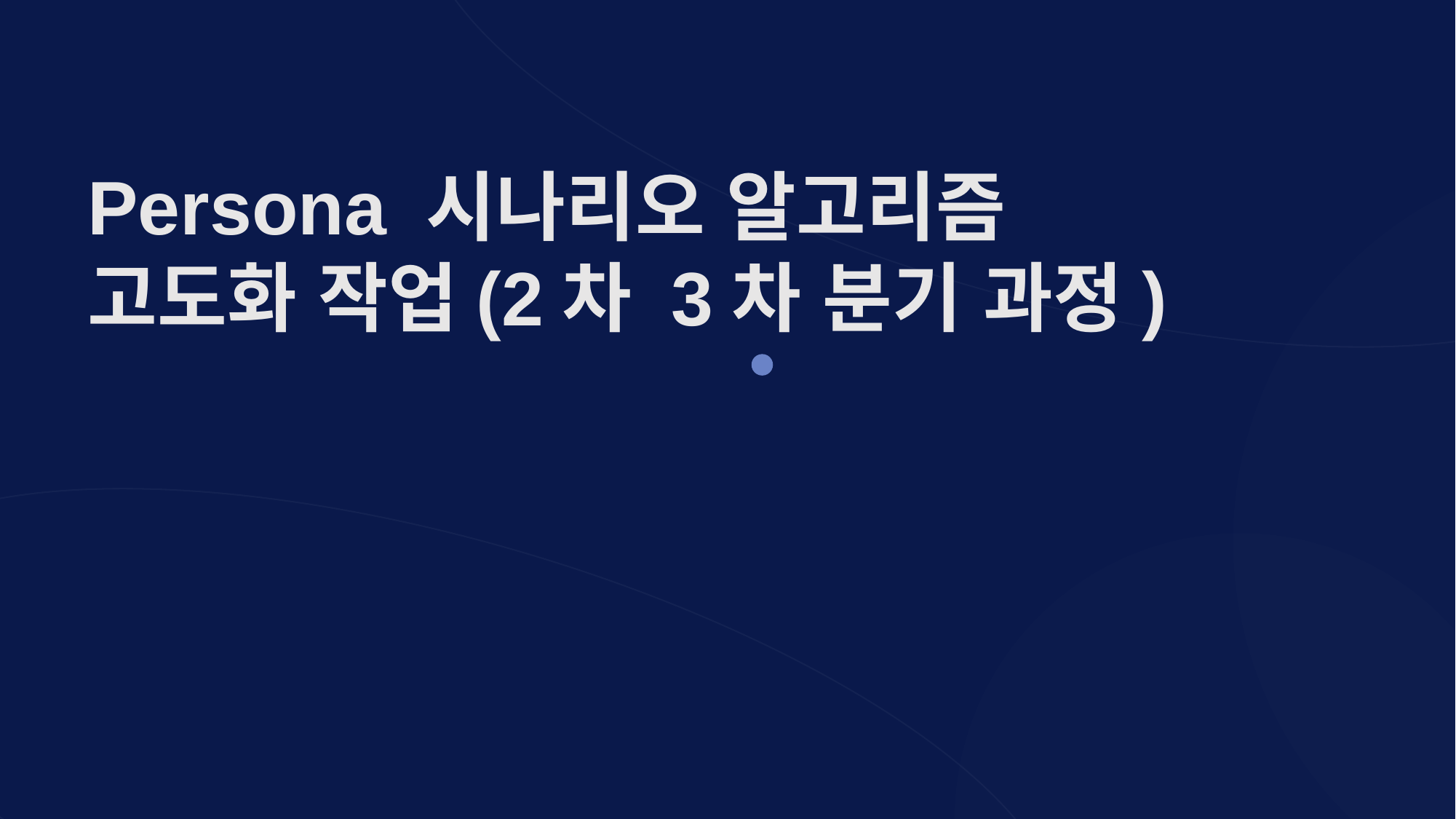

Persona 시나리오 알고리즘 고도화 작업(2차 3차 분기 과정)